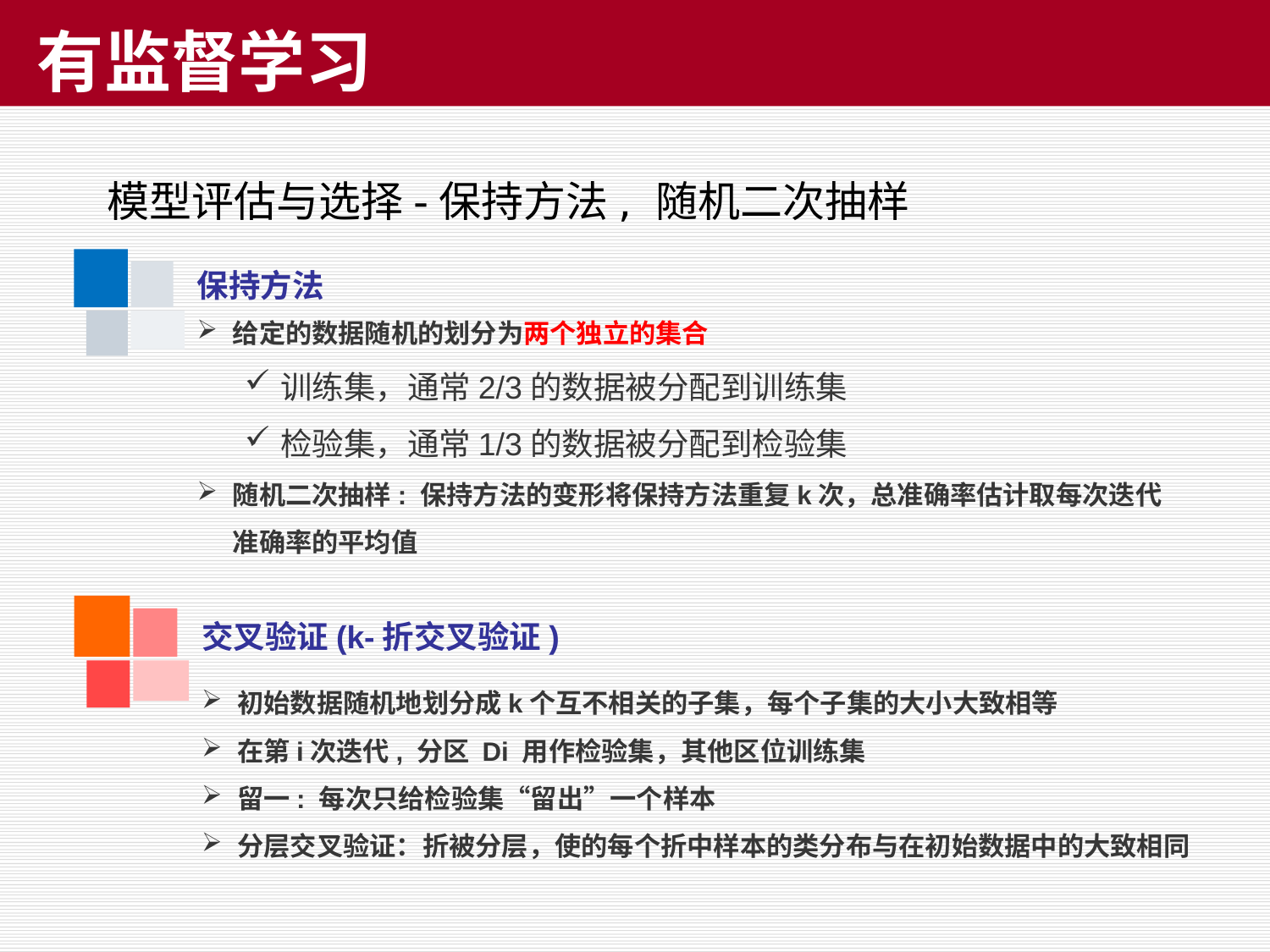

# 有监督学习
模型评估与选择-保持方法, 随机二次抽样
保持方法

给定的数据随机的划分为两个独立的集合
训练集，通常2/3的数据被分配到训练集
检验集，通常1/3的数据被分配到检验集
随机二次抽样: 保持方法的变形将保持方法重复k次，总准确率估计取每次迭代准确率的平均值
交叉验证(k-折交叉验证)

初始数据随机地划分成k个互不相关的子集，每个子集的大小大致相等
在第i次迭代, 分区 Di 用作检验集，其他区位训练集
留一: 每次只给检验集“留出”一个样本
分层交叉验证：折被分层，使的每个折中样本的类分布与在初始数据中的大致相同
32